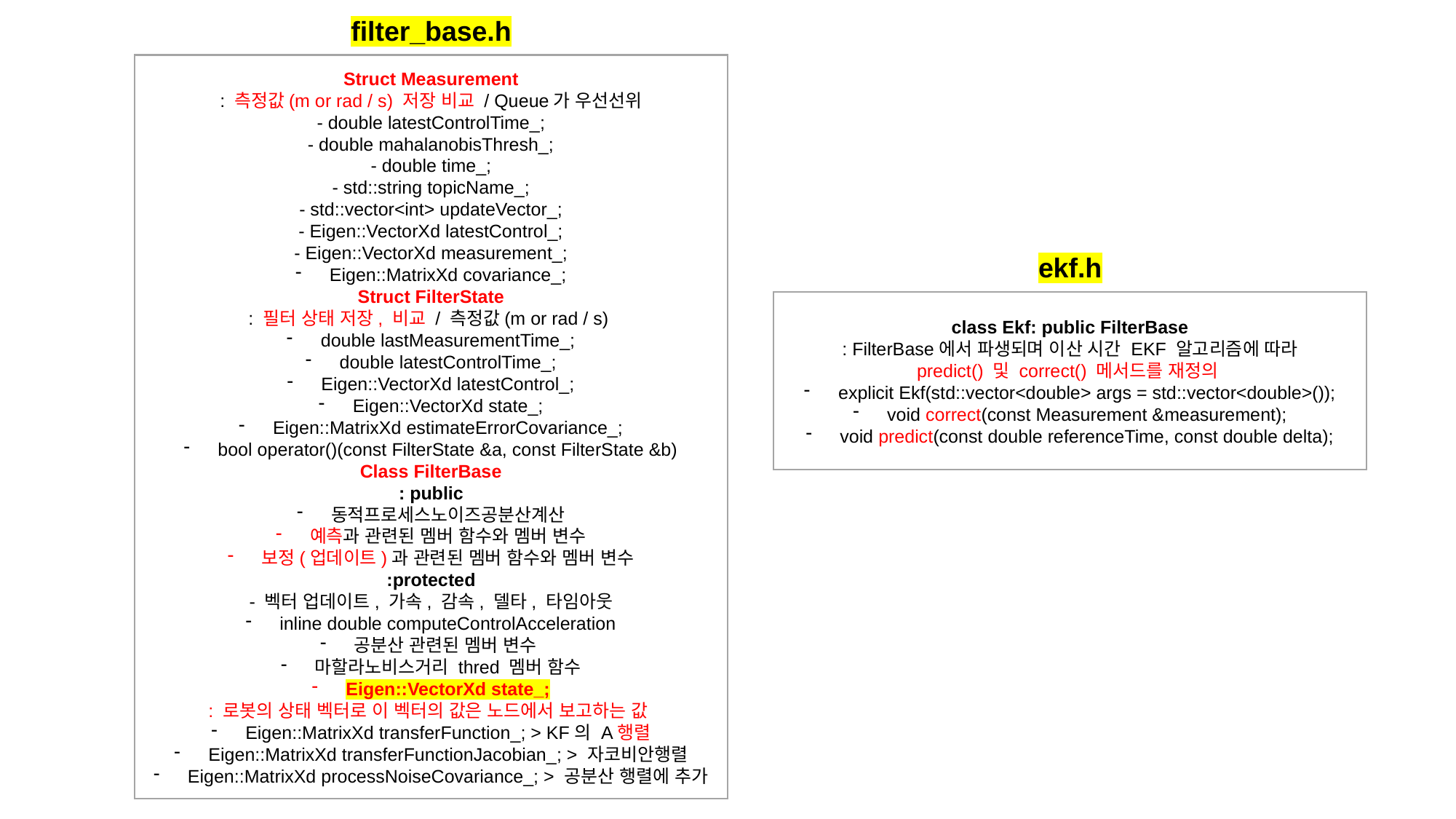

filter_base.h
Struct Measurement
: 측정값(m or rad / s) 저장 비교 / Queue가 우선선위
- double latestControlTime_;
- double mahalanobisThresh_;
- double time_;
- std::string topicName_;
- std::vector<int> updateVector_;
- Eigen::VectorXd latestControl_;
- Eigen::VectorXd measurement_;
Eigen::MatrixXd covariance_;
Struct FilterState
: 필터 상태 저장, 비교 / 측정값(m or rad / s)
double lastMeasurementTime_;
double latestControlTime_;
Eigen::VectorXd latestControl_;
Eigen::VectorXd state_;
Eigen::MatrixXd estimateErrorCovariance_;
bool operator()(const FilterState &a, const FilterState &b)
Class FilterBase
: public
동적프로세스노이즈공분산계산
예측과 관련된 멤버 함수와 멤버 변수
보정(업데이트)과 관련된 멤버 함수와 멤버 변수
:protected
- 벡터 업데이트, 가속, 감속, 델타, 타임아웃
inline double computeControlAcceleration
공분산 관련된 멤버 변수
마할라노비스거리 thred 멤버 함수
Eigen::VectorXd state_;
: 로봇의 상태 벡터로 이 벡터의 값은 노드에서 보고하는 값
Eigen::MatrixXd transferFunction_; > KF의 A행렬
Eigen::MatrixXd transferFunctionJacobian_; > 자코비안행렬
Eigen::MatrixXd processNoiseCovariance_; > 공분산 행렬에 추가
ekf.h
class Ekf: public FilterBase
: FilterBase에서 파생되며 이산 시간 EKF 알고리즘에 따라
predict() 및 correct() 메서드를 재정의
explicit Ekf(std::vector<double> args = std::vector<double>());
void correct(const Measurement &measurement);
void predict(const double referenceTime, const double delta);